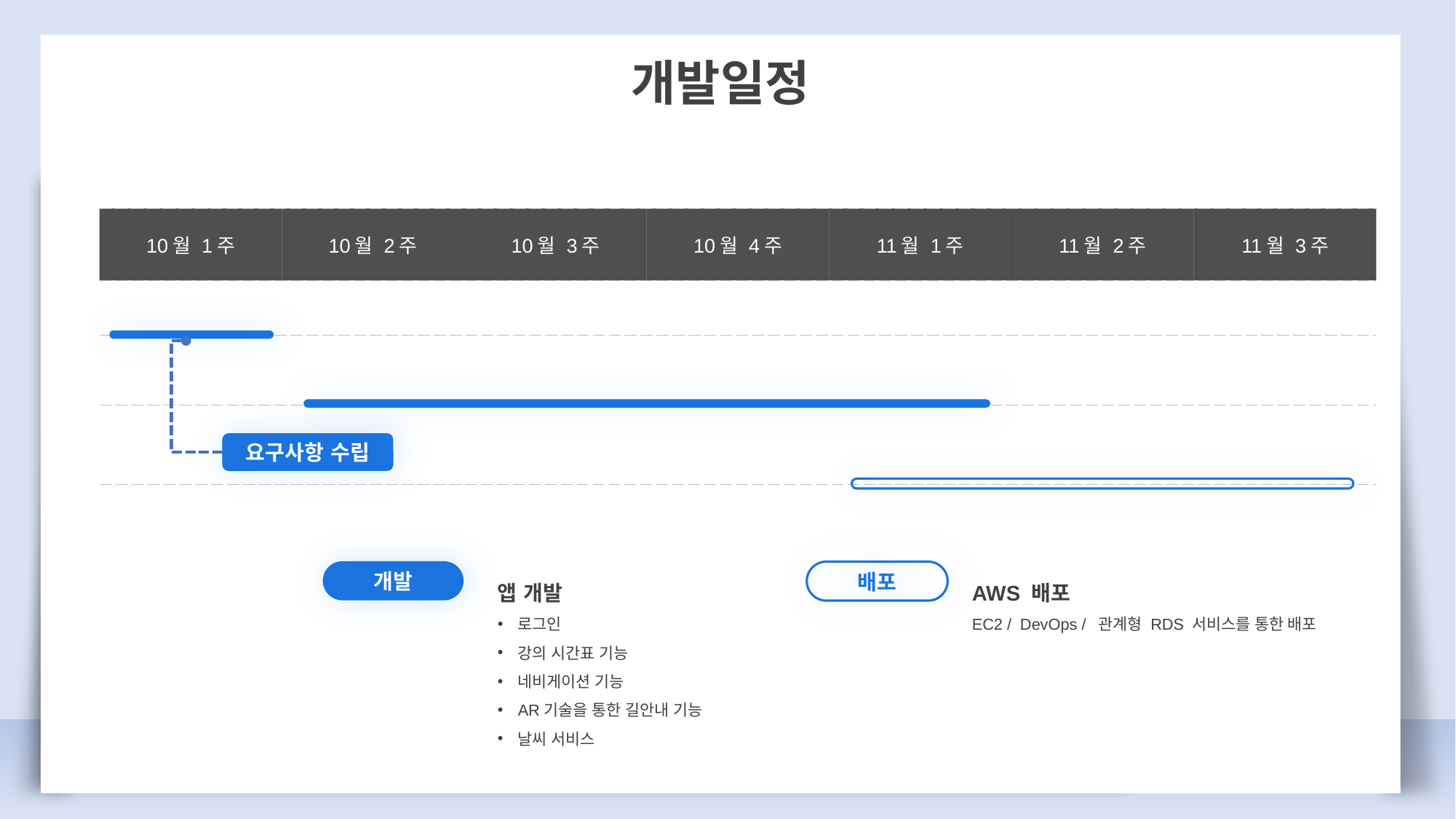

개발일정

|  |  |  |  |  |  |  |
| --- | --- | --- | --- | --- | --- | --- |
| 10월 1주 | 10월 2주 | 10월 3주 | 10월 4주 | 11월 1주 | 11월 2주 | 11월 3주 |
|  |  |  |  |  |  |  |
|  |  |  |  |  |  |  |
|  |  |  |  |  |  |  |

요구사항 수립

개발
앱 개발
로그인
강의 시간표 기능
네비게이션 기능
AR기술을 통한 길안내 기능
날씨 서비스
AWS 배포
EC2 /  DevOps /  관계형 RDS 서비스를 통한 배포
배포